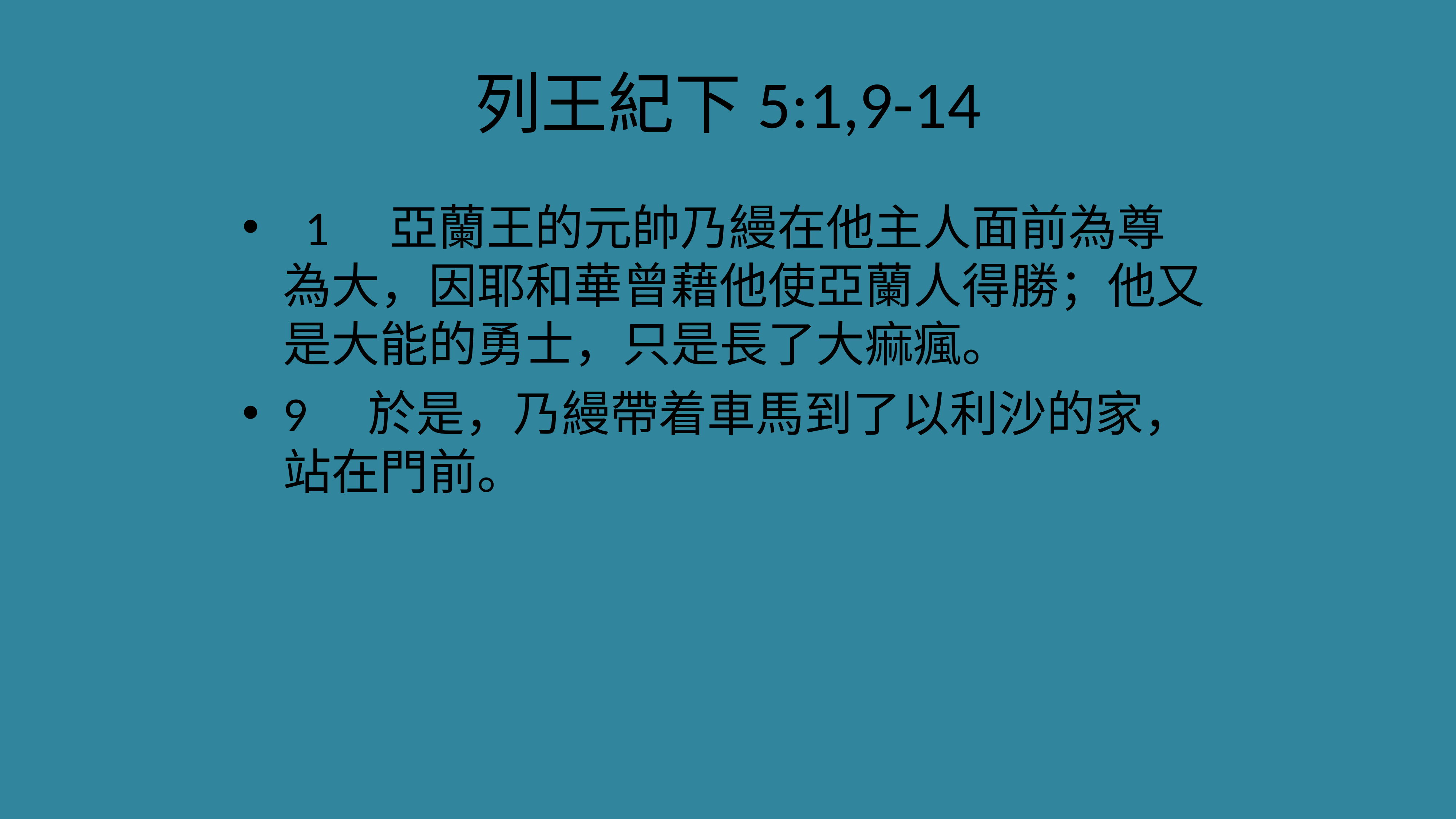

# 列王紀下5:1,9-14
  1　亞蘭王的元帥乃縵在他主人面前為尊為大，因耶和華曾藉他使亞蘭人得勝；他又是大能的勇士，只是長了大痲瘋。
9　於是，乃縵帶着車馬到了以利沙的家，站在門前。